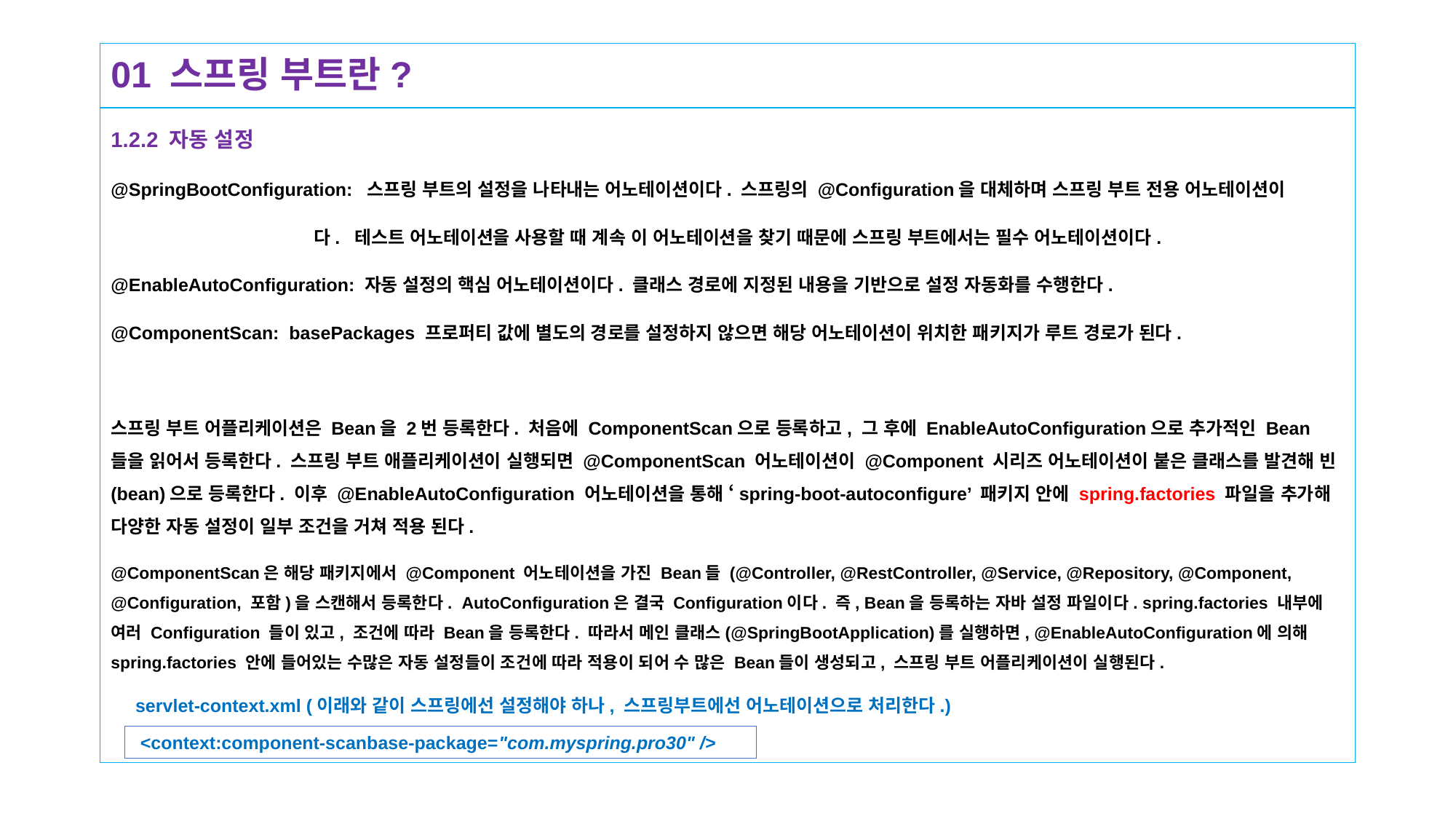

# 01 스프링 부트란?
1.2.2 자동 설정
@SpringBootConfiguration:  스프링 부트의 설정을 나타내는 어노테이션이다. 스프링의 @Configuration을 대체하며 스프링 부트 전용 어노테이션이
                                       다.  테스트 어노테이션을 사용할 때 계속 이 어노테이션을 찾기 때문에 스프링 부트에서는 필수 어노테이션이다.
@EnableAutoConfiguration: 자동 설정의 핵심 어노테이션이다. 클래스 경로에 지정된 내용을 기반으로 설정 자동화를 수행한다.
@ComponentScan:  basePackages 프로퍼티 값에 별도의 경로를 설정하지 않으면 해당 어노테이션이 위치한 패키지가 루트 경로가 된다.

스프링 부트 어플리케이션은 Bean을 2번 등록한다. 처음에 ComponentScan으로 등록하고, 그 후에 EnableAutoConfiguration으로 추가적인 Bean들을 읽어서 등록한다. 스프링 부트 애플리케이션이 실행되면 @ComponentScan 어노테이션이 @Component 시리즈 어노테이션이 붙은 클래스를 발견해 빈(bean)으로 등록한다. 이후 @EnableAutoConfiguration 어노테이션을 통해 ‘spring-boot-autoconfigure’ 패키지 안에 spring.factories 파일을 추가해 다양한 자동 설정이 일부 조건을 거쳐 적용 된다.
@ComponentScan은 해당 패키지에서 @Component 어노테이션을 가진 Bean들 (@Controller, @RestController, @Service, @Repository, @Component, @Configuration, 포함)을 스캔해서 등록한다.  AutoConfiguration은 결국 Configuration이다. 즉, Bean을 등록하는 자바 설정 파일이다. spring.factories 내부에 여러 Configuration 들이 있고, 조건에 따라 Bean을 등록한다. 따라서 메인 클래스(@SpringBootApplication)를 실행하면, @EnableAutoConfiguration에 의해 spring.factories 안에 들어있는 수많은 자동 설정들이 조건에 따라 적용이 되어 수 많은 Bean들이 생성되고, 스프링 부트 어플리케이션이 실행된다.
servlet-context.xml (이래와 같이 스프링에선 설정해야 하나, 스프링부트에선 어노테이션으로 처리한다.)
 <context:component-scanbase-package="com.myspring.pro30" />